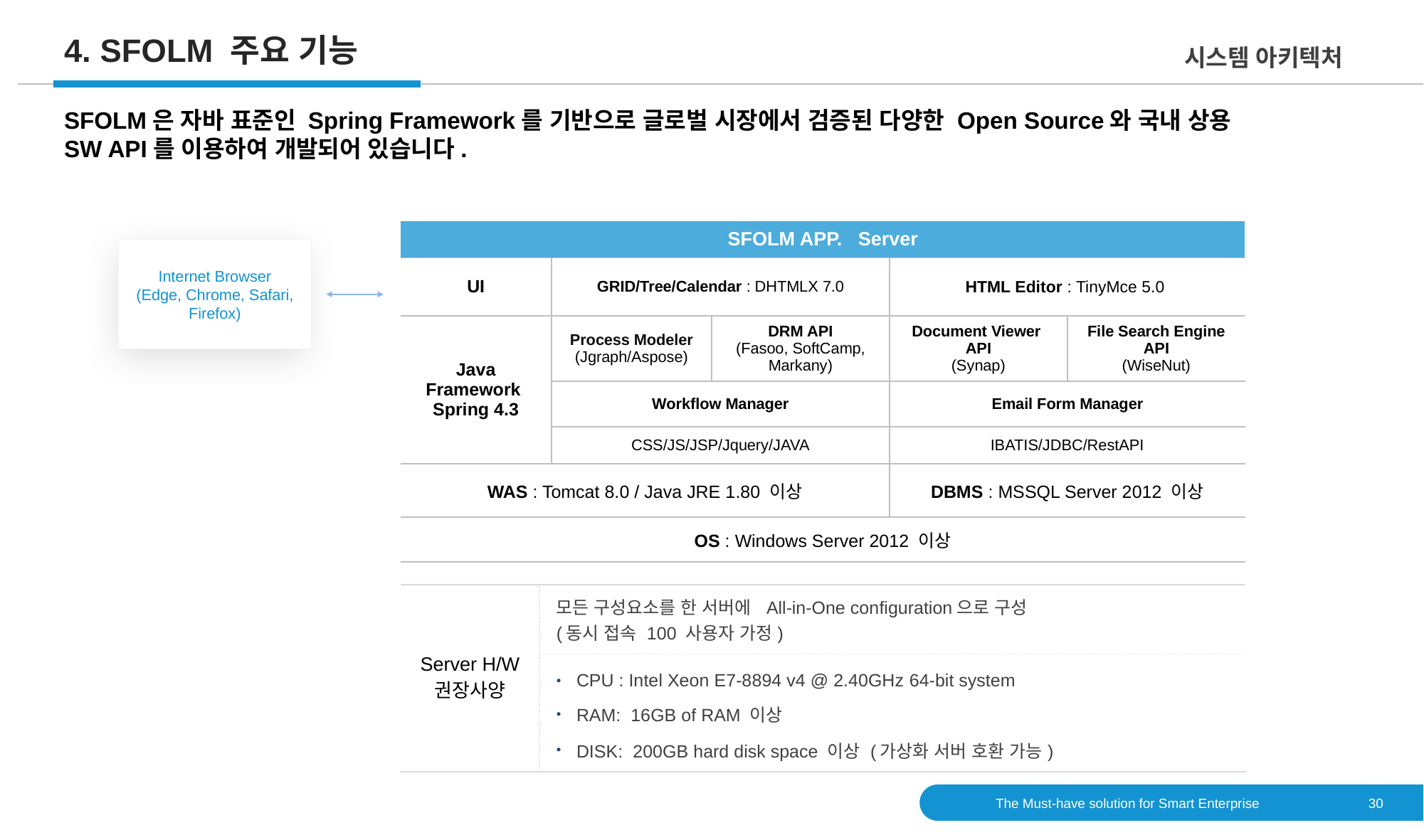

# 4. SFOLM 주요 기능
시스템 아키텍처
SFOLM은 자바 표준인 Spring Framework를 기반으로 글로벌 시장에서 검증된 다양한 Open Source와 국내 상용 SW API를 이용하여 개발되어 있습니다.
| SFOLM APP. Server |  | DB Server |  |  |
| --- | --- | --- | --- | --- |
| UI | GRID/Tree/Calendar : DHTMLX 7.0 |  | HTML Editor : TinyMce 5.0 |  |
| Java Framework Spring 4.3 | Process Modeler (Jgraph/Aspose) | DRM API (Fasoo, SoftCamp, Markany) | Document Viewer API (Synap) | File Search Engine API (WiseNut) |
|  | Workflow Manager |  | Email Form Manager |  |
| Spring Framework 4.3 | CSS/JS/JSP/Jquery/JAVA |  | IBATIS/JDBC/RestAPI |  |
| WAS : Tomcat 8.0 / Java JRE 1.80 이상 |  |  | DBMS : MSSQL Server 2012 이상 |  |
| OS : Windows Server 2012 이상 |  |  |  |  |
Internet Browser
(Edge, Chrome, Safari, Firefox)
| Server H/W 권장사양 | 모든 구성요소를 한 서버에 All-in-One configuration으로 구성 (동시 접속 100 사용자 가정) |
| --- | --- |
|  | CPU : Intel Xeon E7-8894 v4 @ 2.40GHz 64-bit system RAM: 16GB of RAM 이상 DISK: 200GB hard disk space 이상 (가상화 서버 호환 가능) |